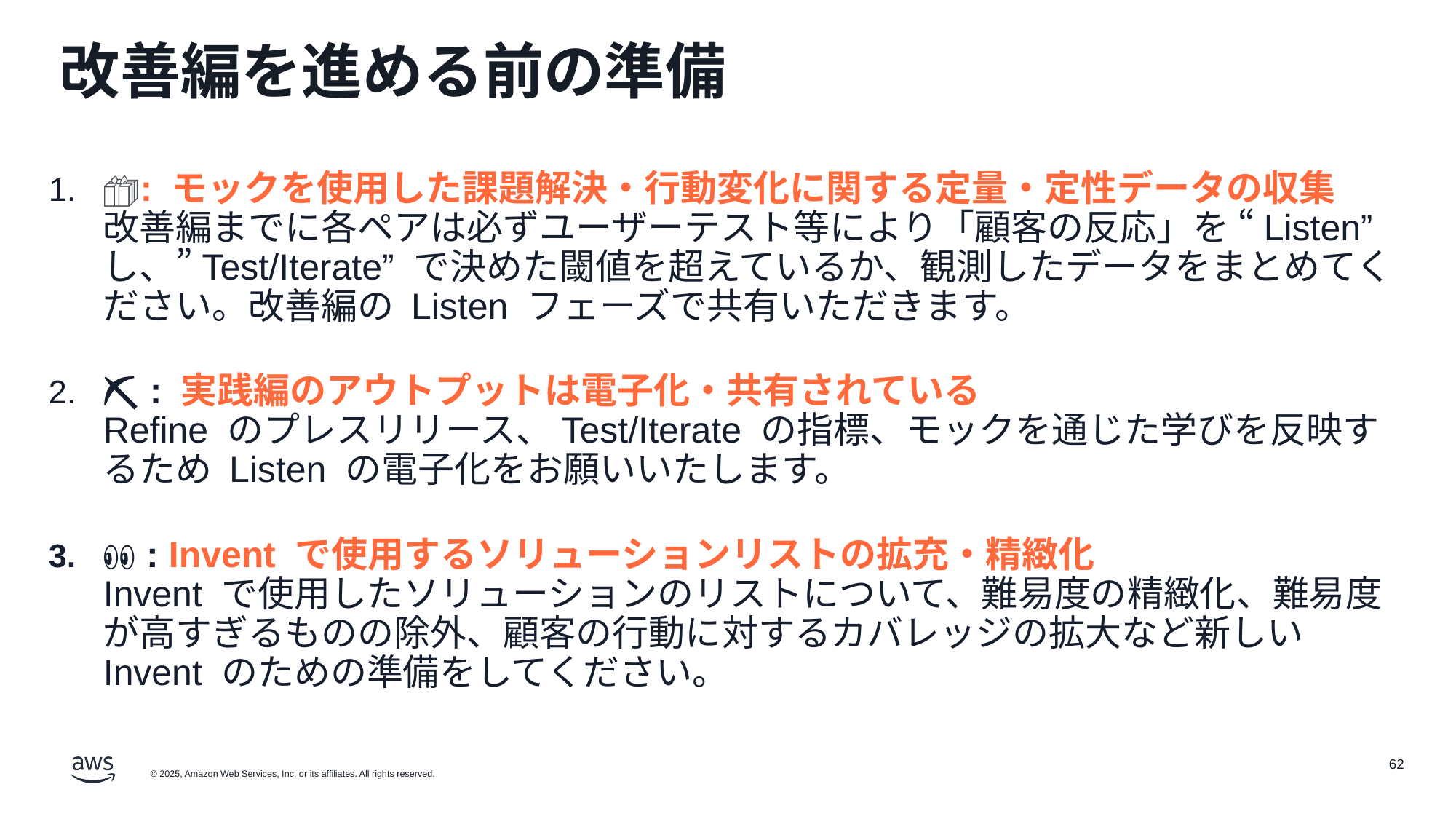

# 改善編を進める前の準備
🎁: モックを使用した課題解決・行動変化に関する定量・定性データの収集
改善編までに各ペアは必ずユーザーテスト等により「顧客の反応」を “Listen” し、”Test/Iterate” で決めた閾値を超えているか、観測したデータをまとめてください。改善編の Listen フェーズで共有いただきます。
⛏️ : 実践編のアウトプットは電子化・共有されている
Refine のプレスリリース、Test/Iterate の指標、モックを通じた学びを反映するため Listen の電子化をお願いいたします。
👀 : Invent で使用するソリューションリストの拡充・精緻化
Invent で使用したソリューションのリストについて、難易度の精緻化、難易度が高すぎるものの除外、顧客の行動に対するカバレッジの拡大など新しい Invent のための準備をしてください。
62